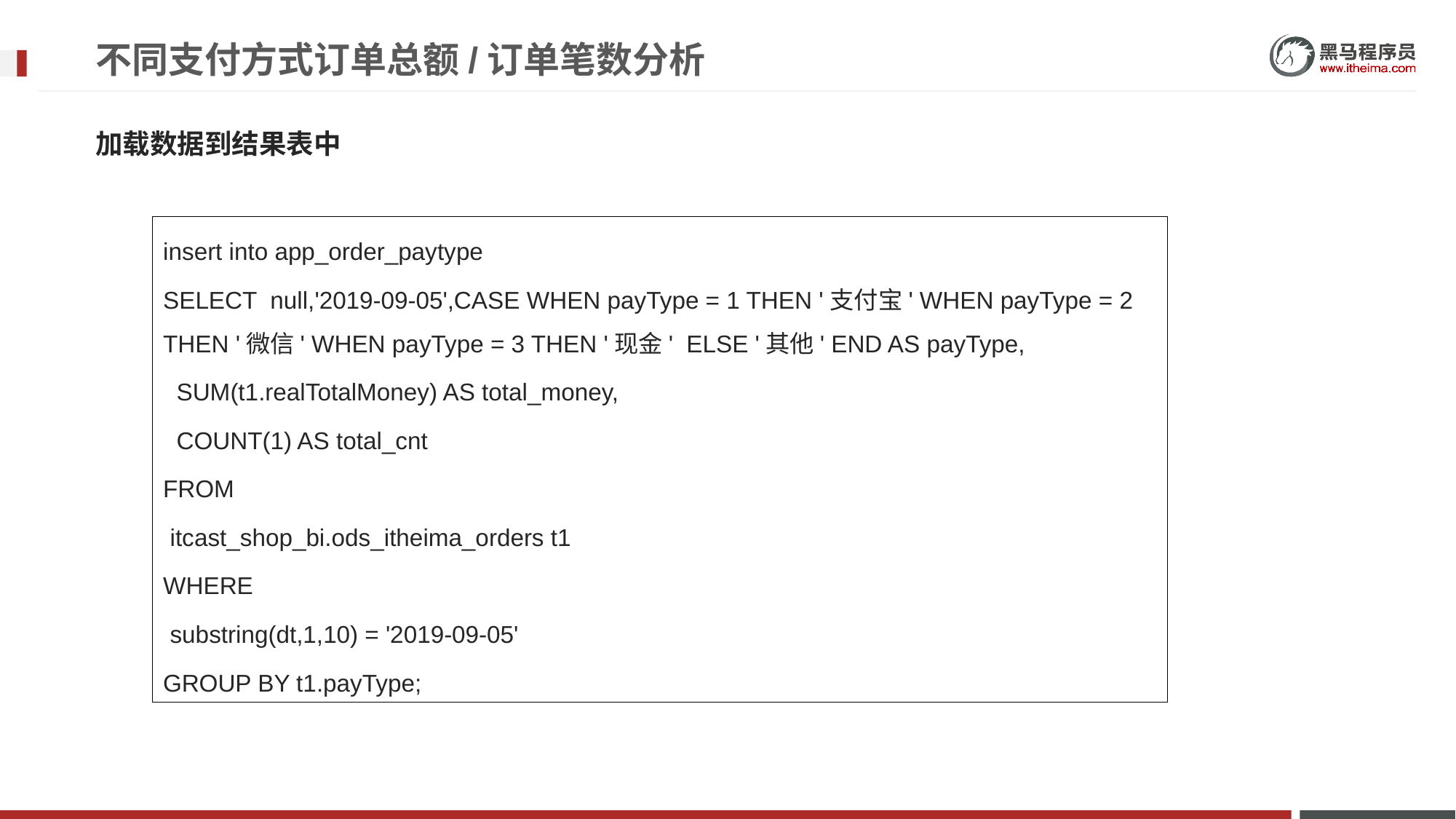

# 不同支付方式订单总额/订单笔数分析
加载数据到结果表中
insert into app_order_paytype
SELECT  null,'2019-09-05',CASE WHEN payType = 1 THEN '支付宝' WHEN payType = 2 THEN '微信' WHEN payType = 3 THEN '现金'  ELSE '其他' END AS payType,
  SUM(t1.realTotalMoney) AS total_money,
  COUNT(1) AS total_cnt
FROM
 itcast_shop_bi.ods_itheima_orders t1
WHERE
 substring(dt,1,10) = '2019-09-05'
GROUP BY t1.payType;